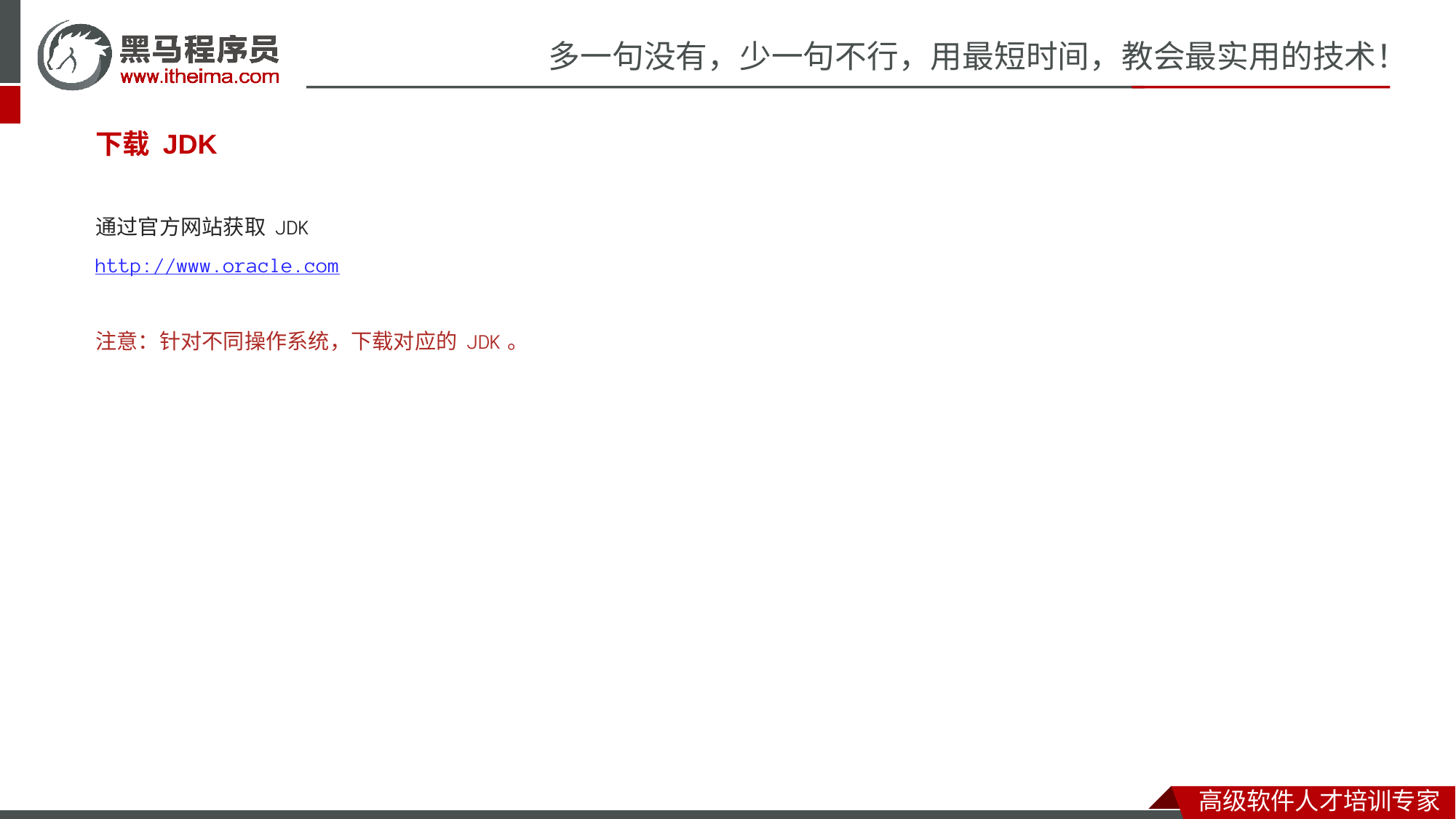

下载 JDK
通过官方网站获取 JDK
http://www.oracle.com
注意：针对不同操作系统，下载对应的 JDK。